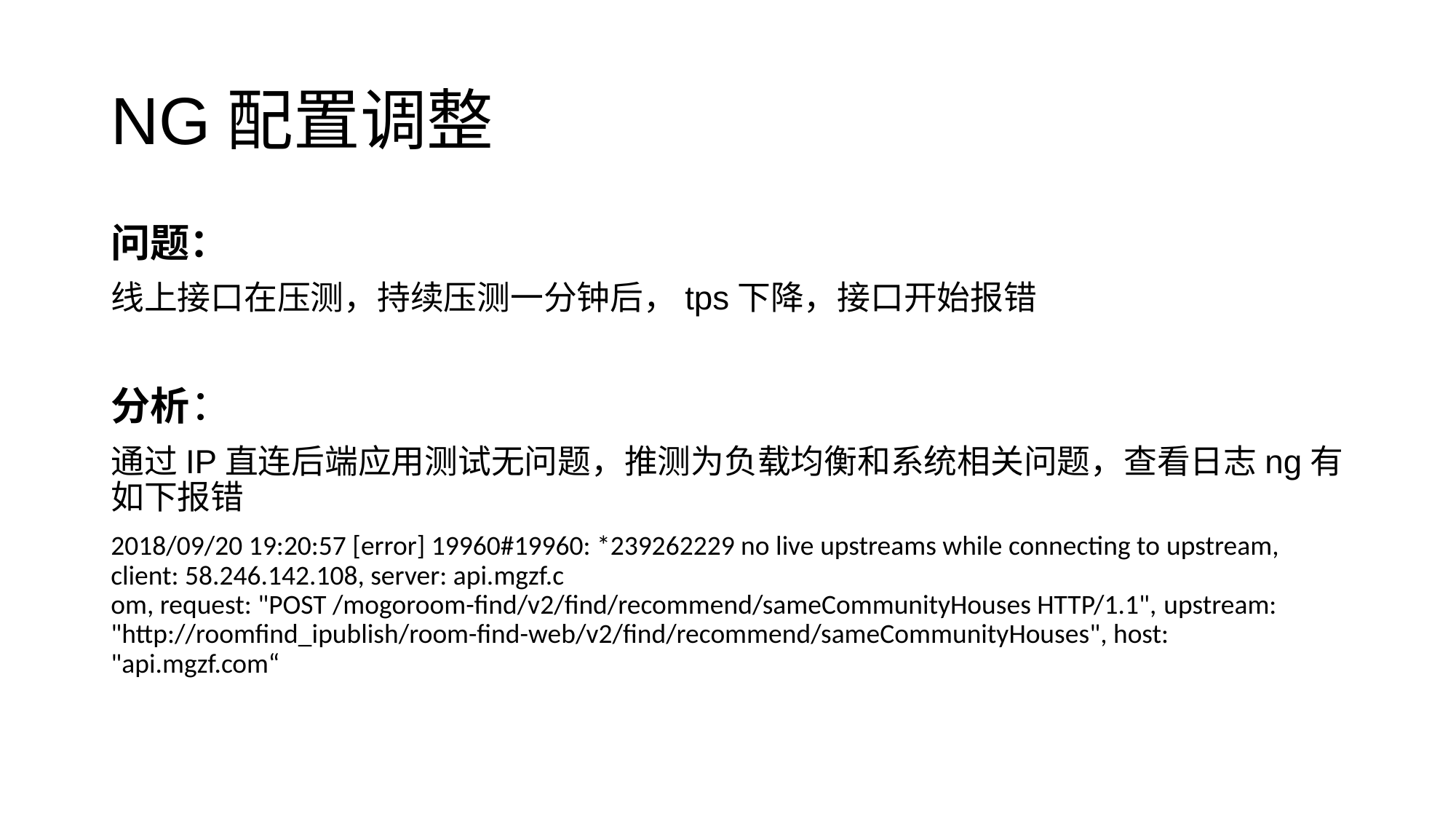

# NG配置调整
问题：
线上接口在压测，持续压测一分钟后，tps下降，接口开始报错

分析：
通过IP直连后端应用测试无问题，推测为负载均衡和系统相关问题，查看日志ng有如下报错
2018/09/20 19:20:57 [error] 19960#19960: *239262229 no live upstreams while connecting to upstream, client: 58.246.142.108, server: api.mgzf.c
om, request: "POST /mogoroom-find/v2/find/recommend/sameCommunityHouses HTTP/1.1", upstream: "http://roomfind_ipublish/room-find-web/v2/find/recommend/sameCommunityHouses", host: "api.mgzf.com“